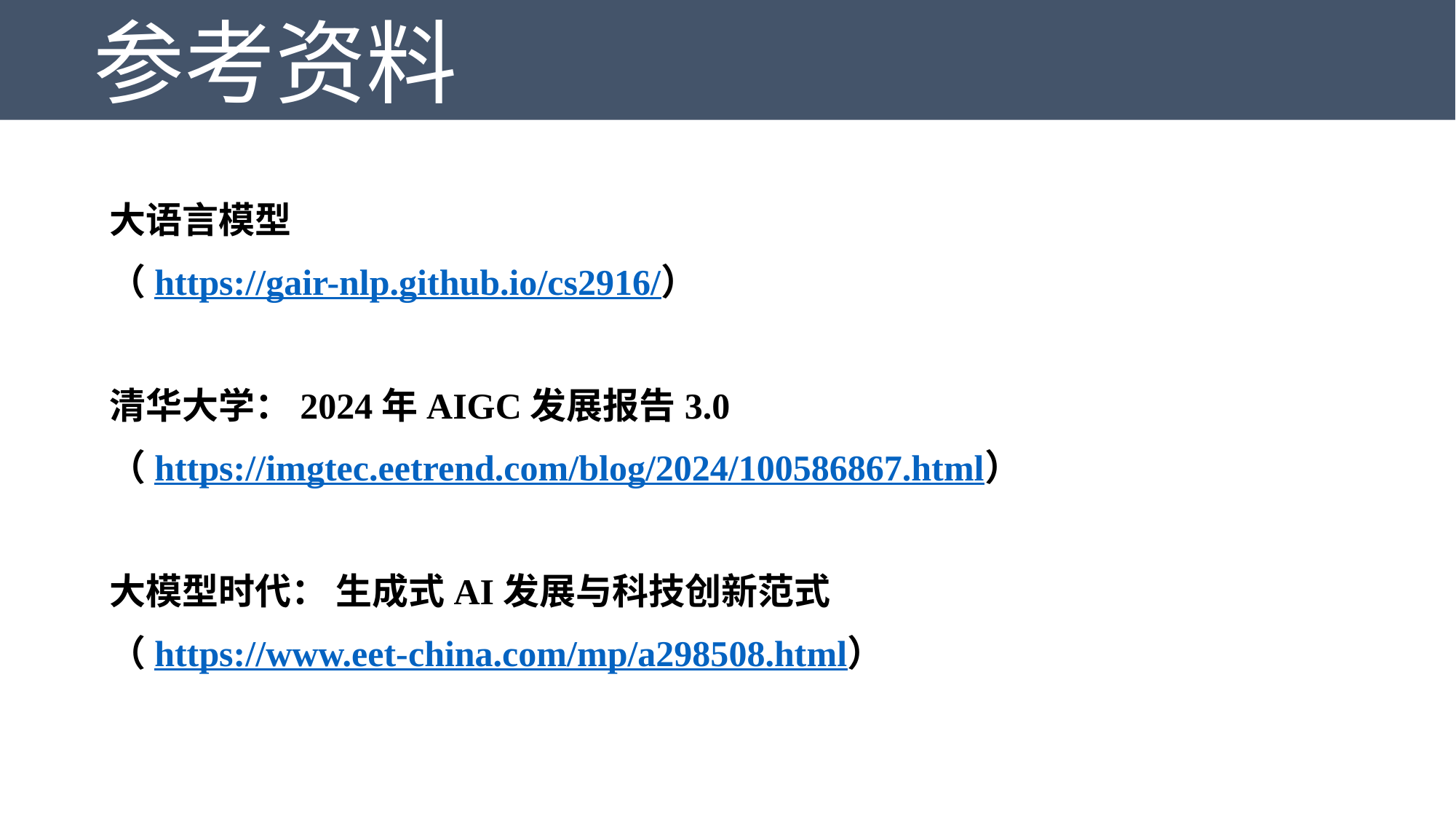

参考资料
大语言模型
（https://gair-nlp.github.io/cs2916/）

清华大学：2024年AIGC发展报告3.0
（https://imgtec.eetrend.com/blog/2024/100586867.html）

大模型时代： 生成式AI发展与科技创新范式
（https://www.eet-china.com/mp/a298508.html）